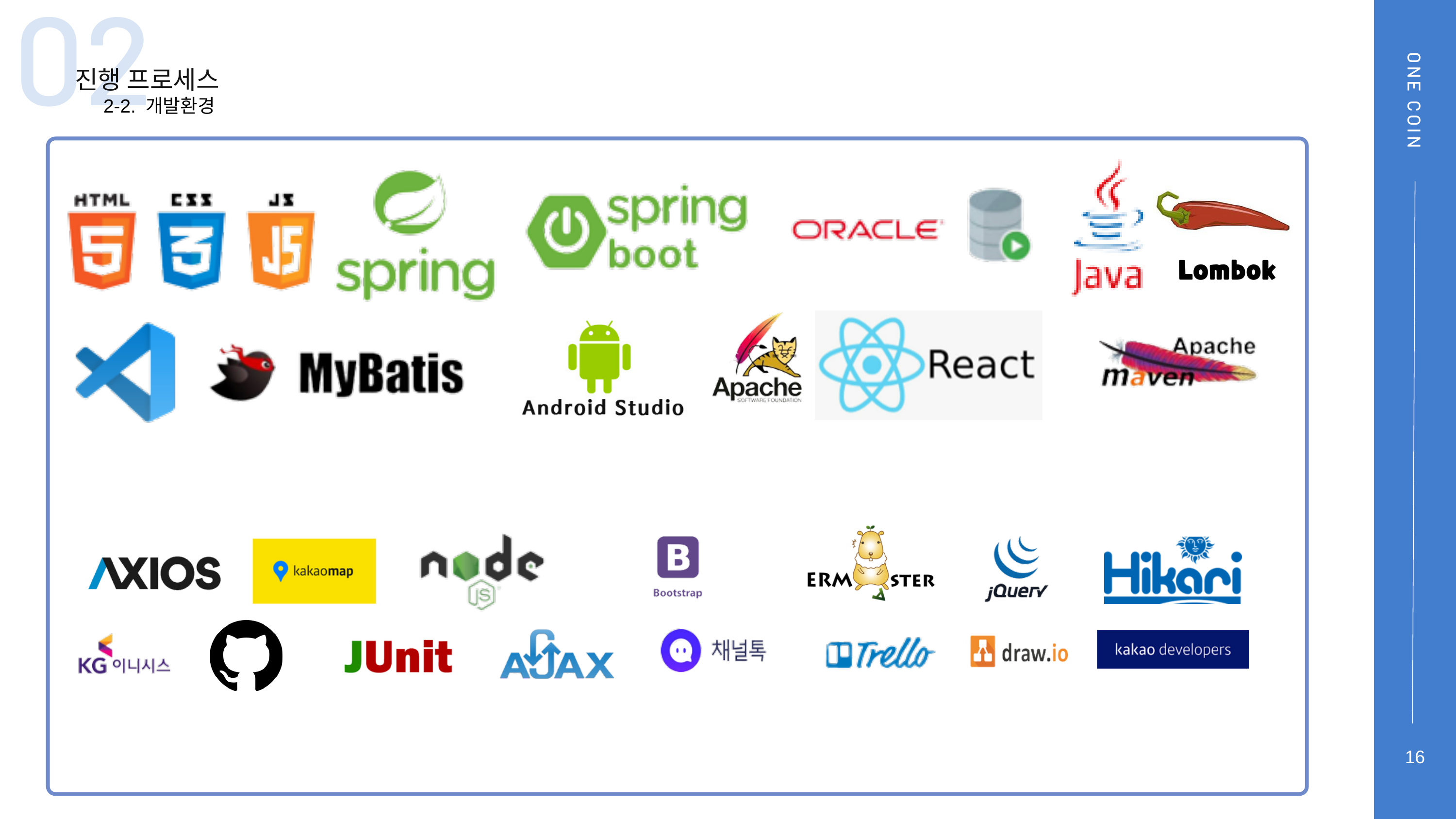

02
진행 프로세스
2-2. 개발환경
ONE COIN

16